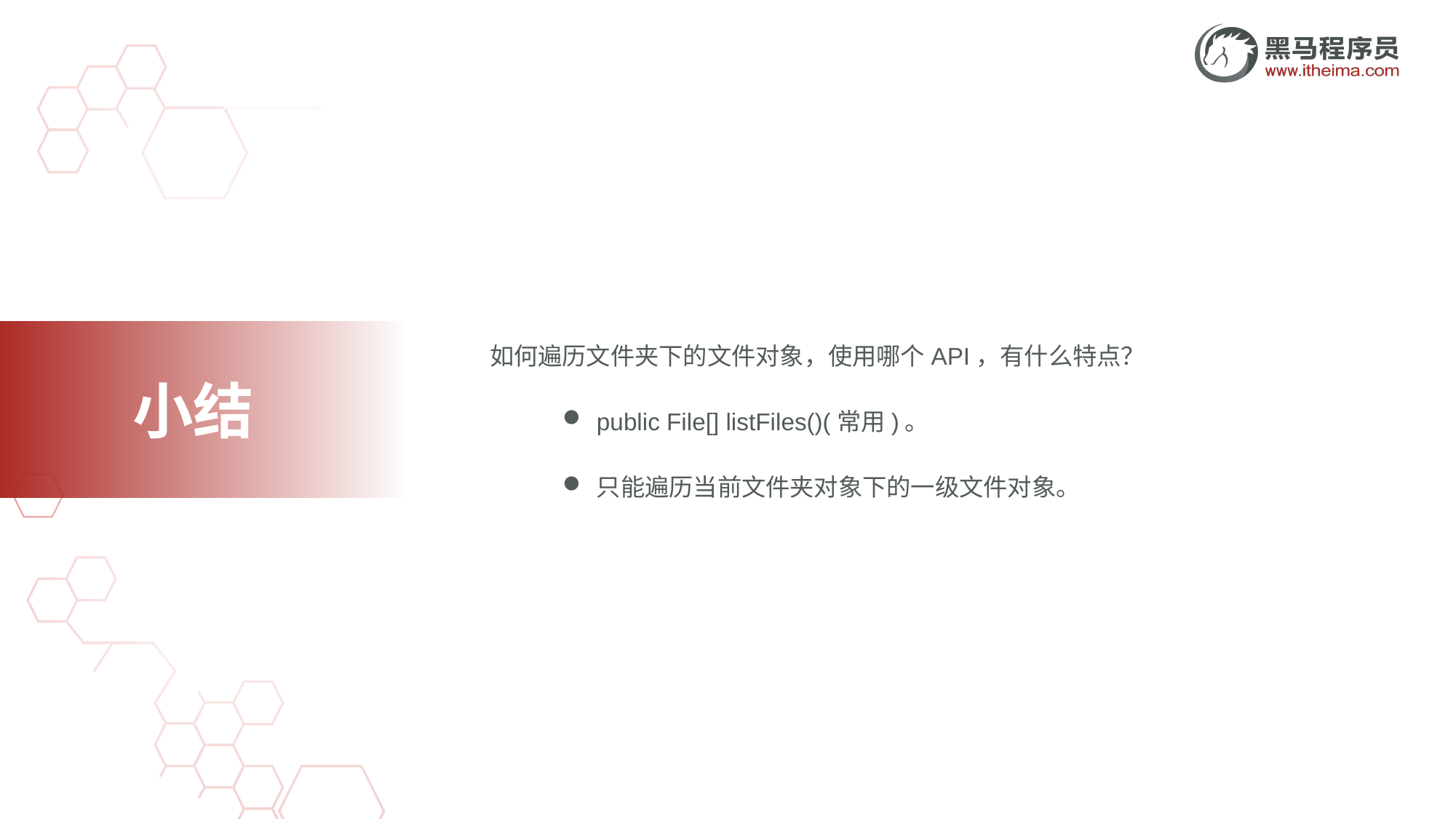

如何遍历文件夹下的文件对象，使用哪个API，有什么特点？
public File[] listFiles()(常用)。
只能遍历当前文件夹对象下的一级文件对象。